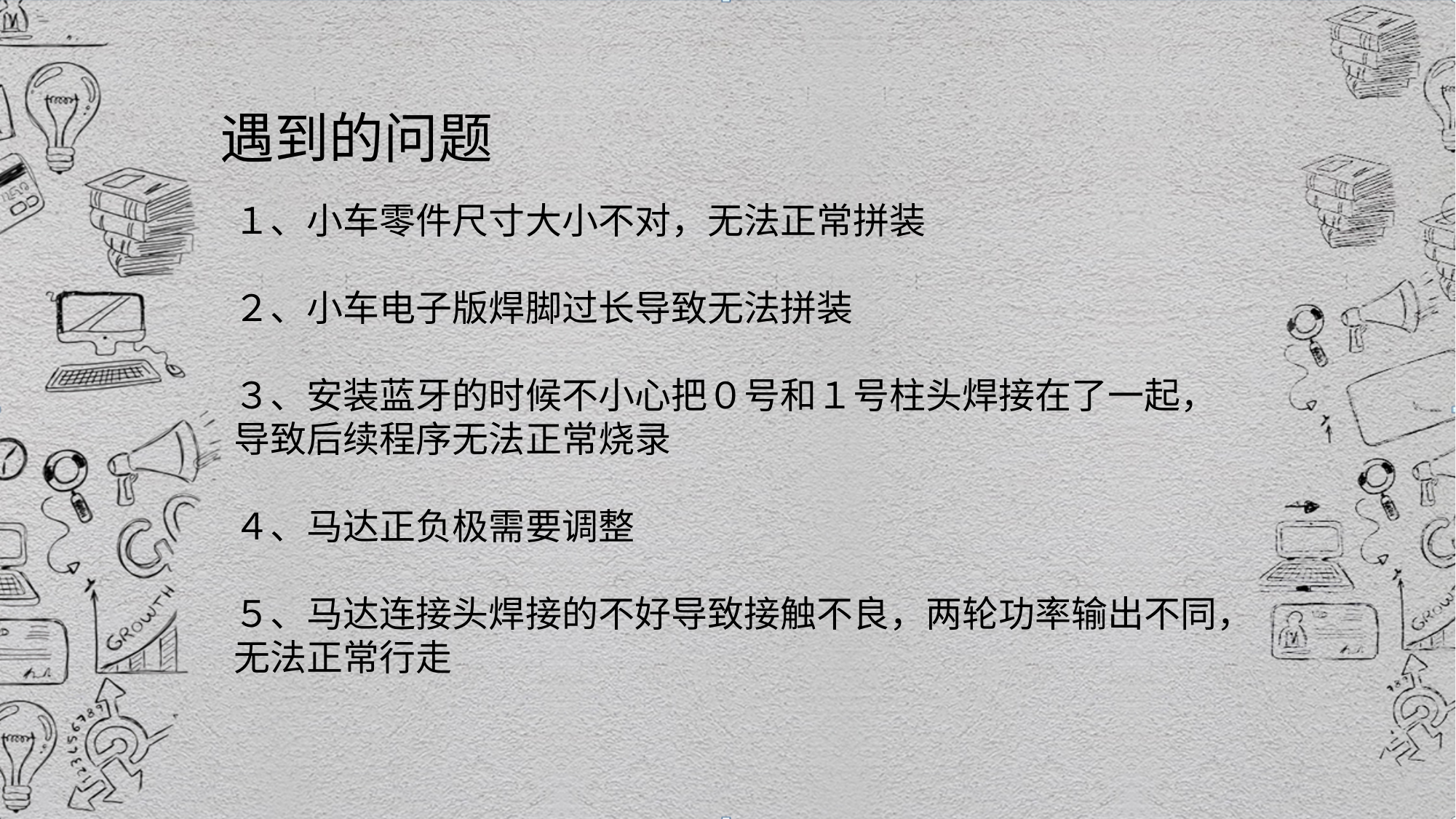

遇到的问题
１、小车零件尺寸大小不对，无法正常拼装

２、小车电子版焊脚过长导致无法拼装

３、安装蓝牙的时候不小心把０号和１号柱头焊接在了一起，导致后续程序无法正常烧录

４、马达正负极需要调整

５、马达连接头焊接的不好导致接触不良，两轮功率输出不同，无法正常行走